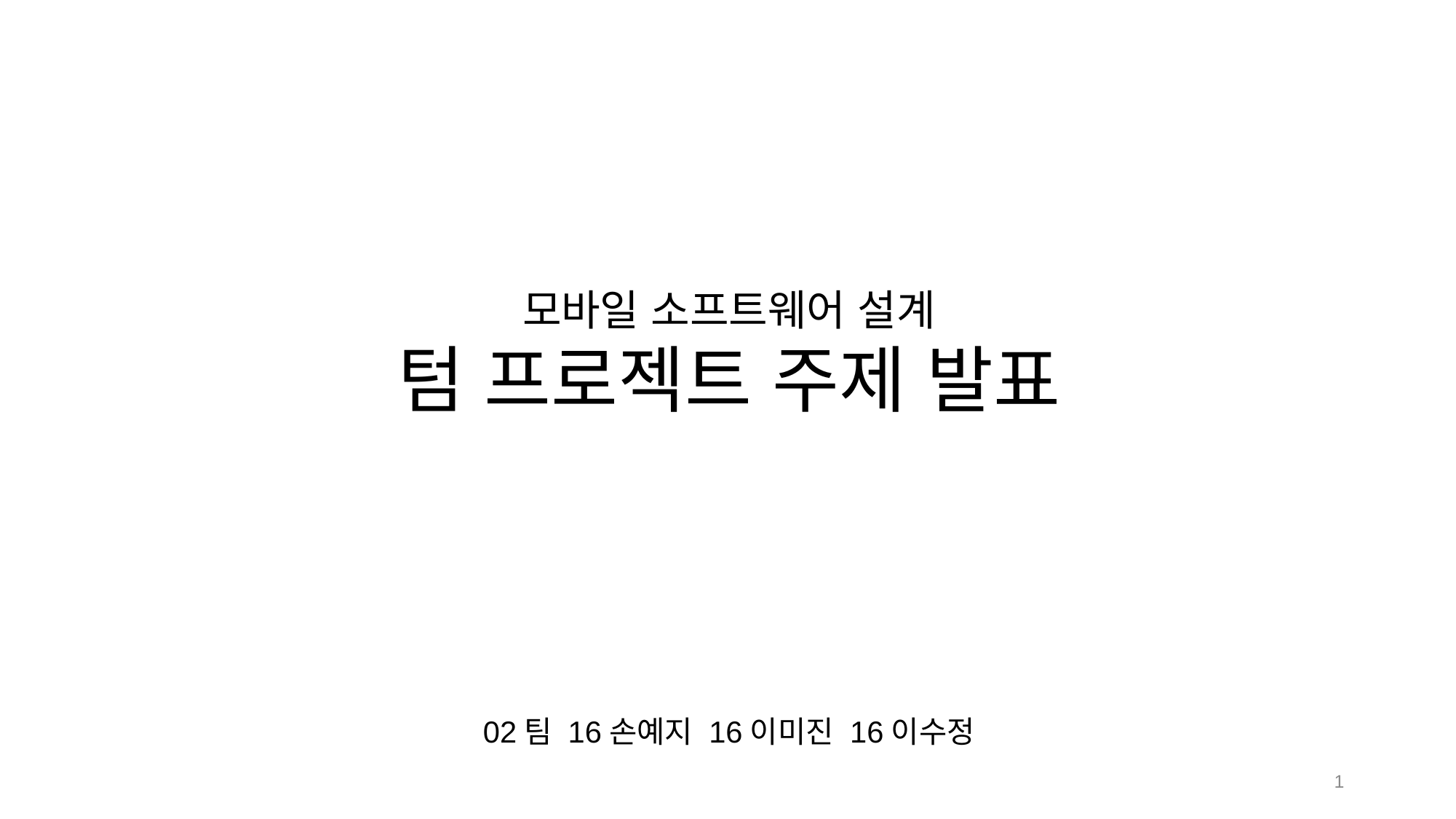

모바일 소프트웨어 설계
텀 프로젝트 주제 발표

02팀 16손예지 16이미진 16이수정
1